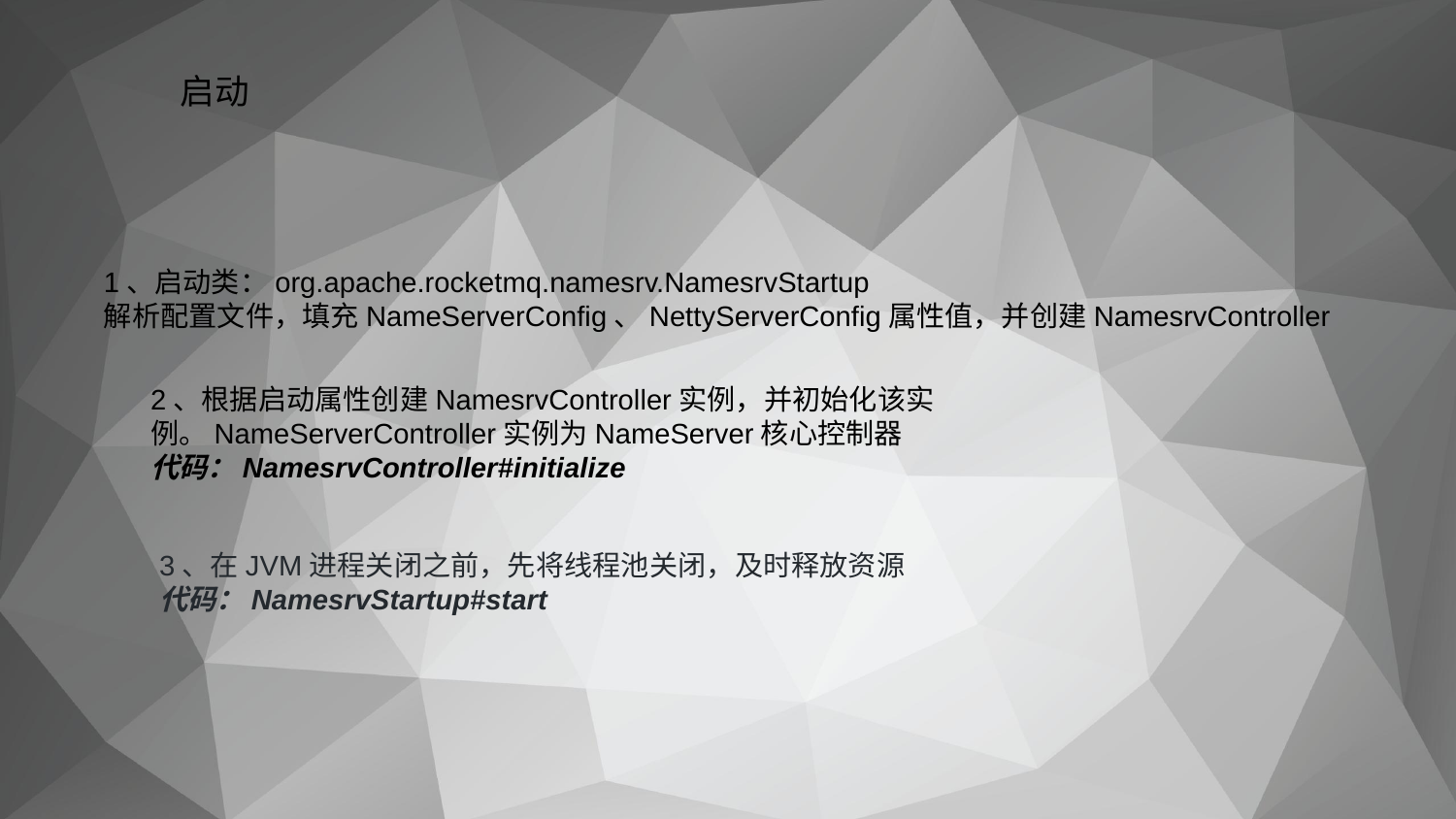

# 启动
1、启动类：org.apache.rocketmq.namesrv.NamesrvStartup
解析配置文件，填充NameServerConfig、NettyServerConfig属性值，并创建NamesrvController
2、根据启动属性创建NamesrvController实例，并初始化该实例。NameServerController实例为NameServer核心控制器
代码：NamesrvController#initialize
3、在JVM进程关闭之前，先将线程池关闭，及时释放资源
代码：NamesrvStartup#start
-45-